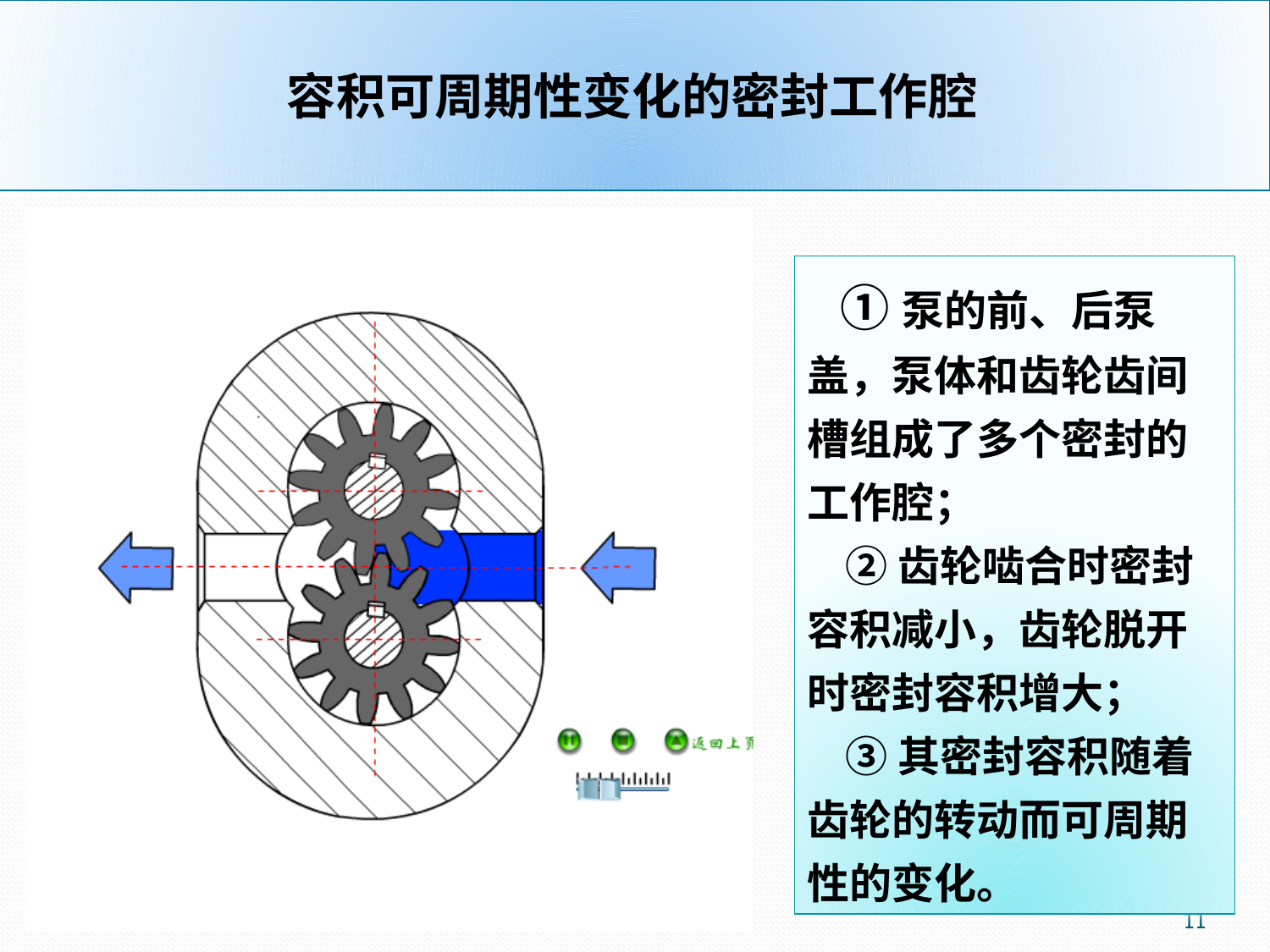

容积可周期性变化的密封工作腔

   ①泵的前、后泵盖，泵体和齿轮齿间槽组成了多个密封的工作腔；
    ②齿轮啮合时密封容积减小，齿轮脱开时密封容积增大；
    ③其密封容积随着齿轮的转动而可周期性的变化。
11